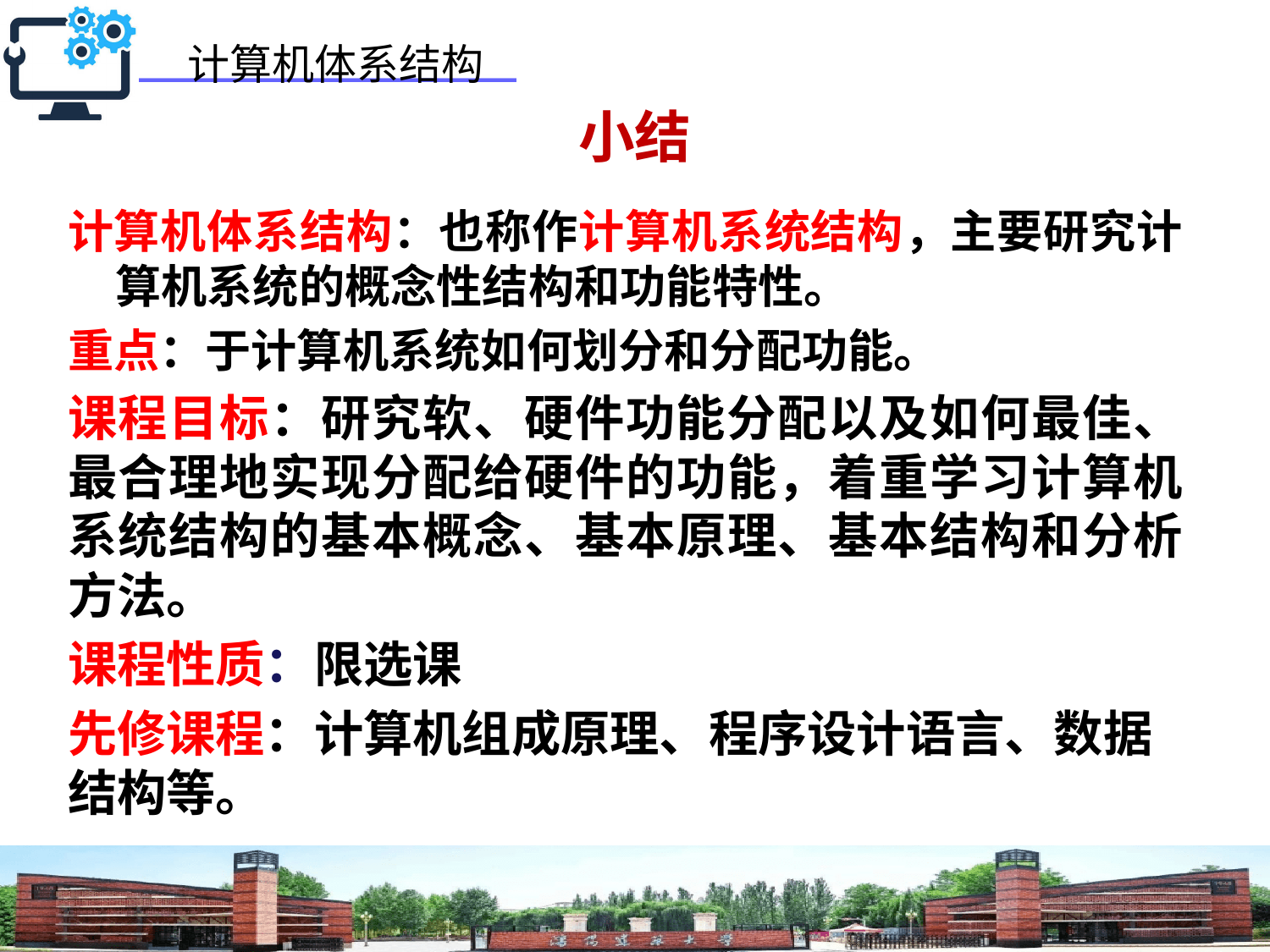

# 小结
计算机体系结构：也称作计算机系统结构，主要研究计算机系统的概念性结构和功能特性。
重点：于计算机系统如何划分和分配功能。
课程目标：研究软、硬件功能分配以及如何最佳、最合理地实现分配给硬件的功能，着重学习计算机系统结构的基本概念、基本原理、基本结构和分析方法。
课程性质：限选课
先修课程：计算机组成原理、程序设计语言、数据结构等。